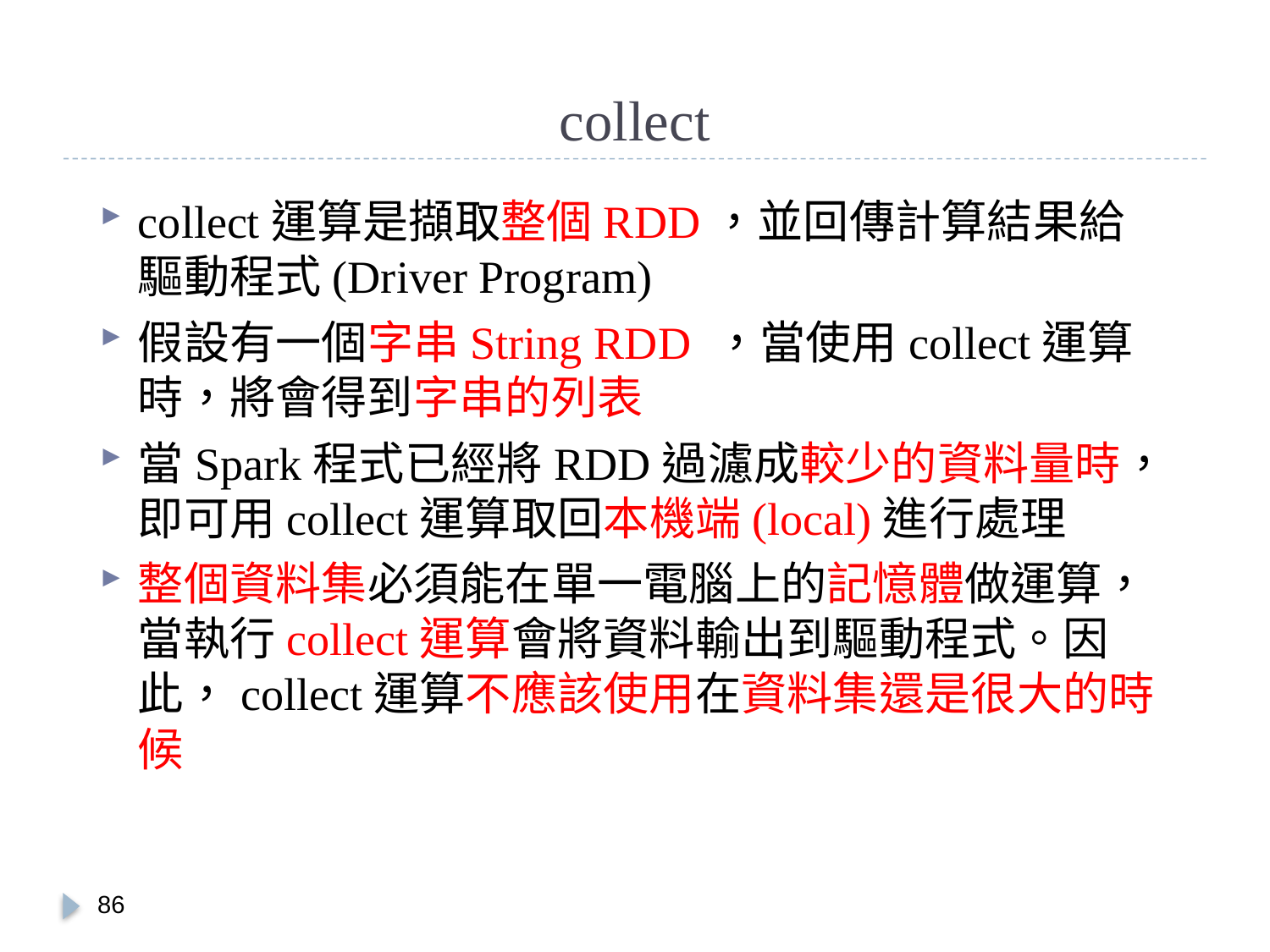

# collect
collect運算是擷取整個RDD，並回傳計算結果給驅動程式(Driver Program)
假設有一個字串String RDD ，當使用collect運算時，將會得到字串的列表
當Spark程式已經將RDD過濾成較少的資料量時，即可用collect運算取回本機端(local)進行處理
整個資料集必須能在單一電腦上的記憶體做運算，當執行collect運算會將資料輸出到驅動程式。因此，collect運算不應該使用在資料集還是很大的時候
86